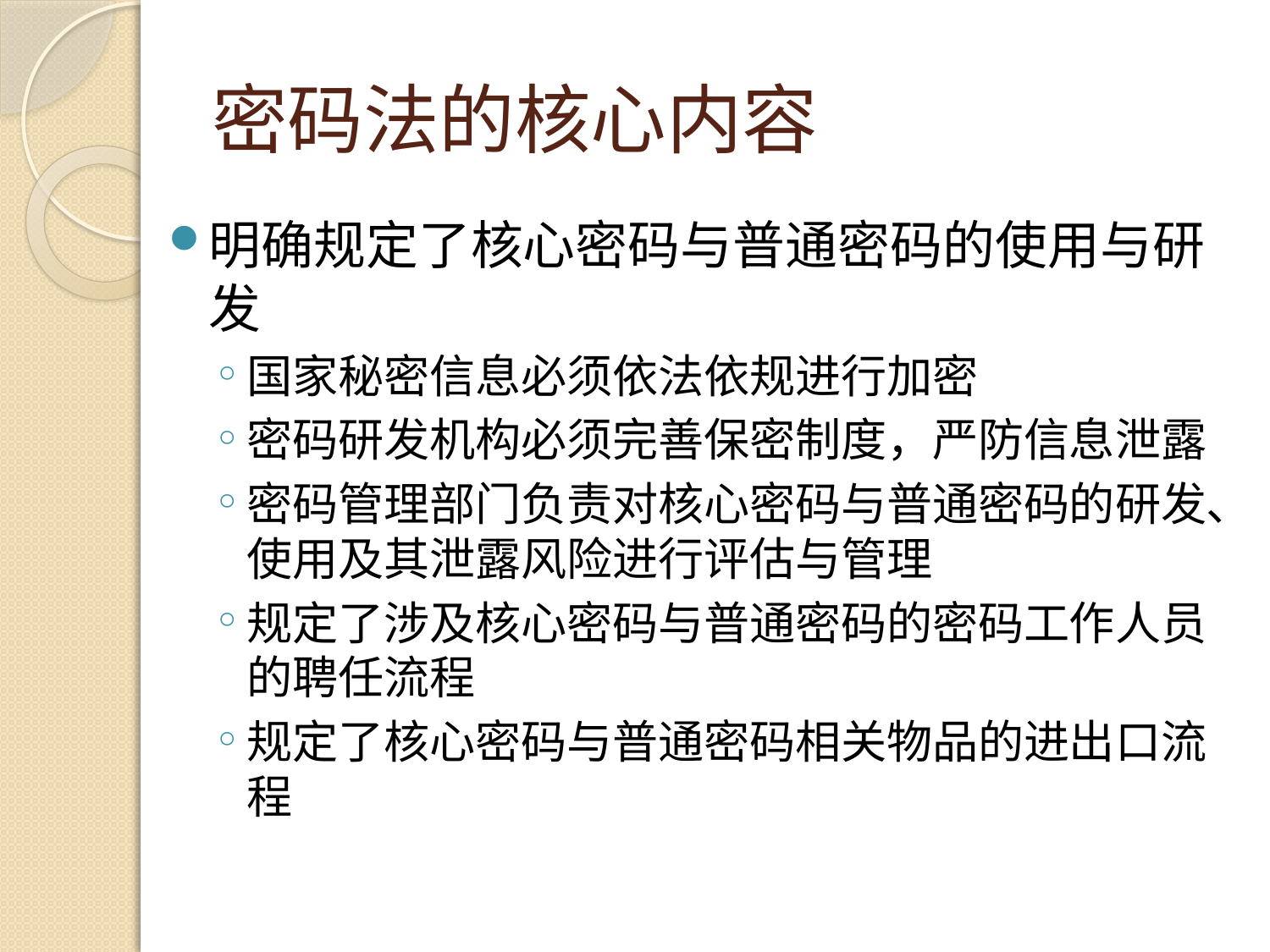

# 密码法的核心内容
明确规定了核心密码与普通密码的使用与研发
国家秘密信息必须依法依规进行加密
密码研发机构必须完善保密制度，严防信息泄露
密码管理部门负责对核心密码与普通密码的研发、使用及其泄露风险进行评估与管理
规定了涉及核心密码与普通密码的密码工作人员的聘任流程
规定了核心密码与普通密码相关物品的进出口流程